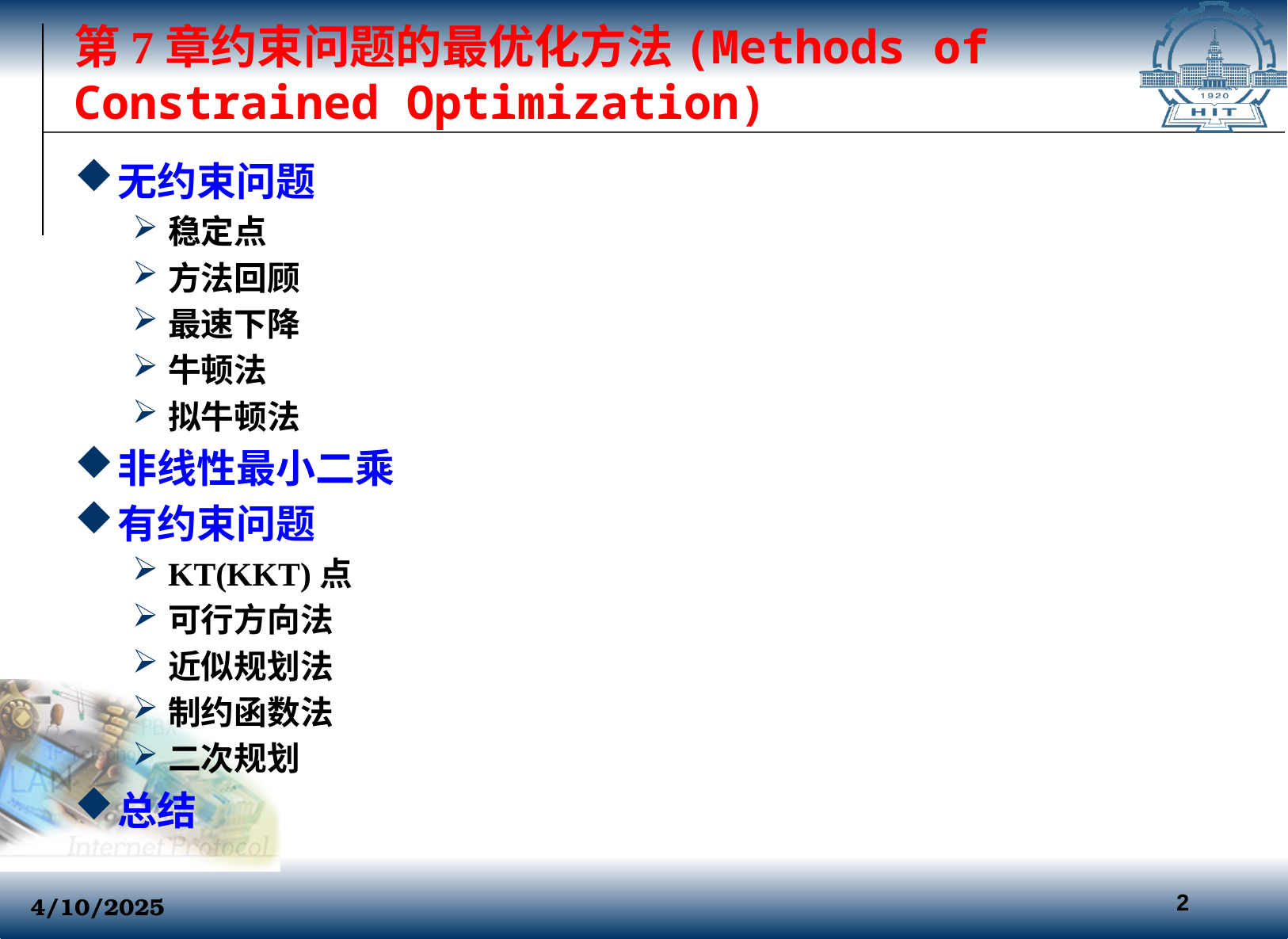

# 第7章约束问题的最优化方法(Methods of Constrained Optimization)
无约束问题
稳定点
方法回顾
最速下降
牛顿法
拟牛顿法
非线性最小二乘
有约束问题
KT(KKT)点
可行方向法
近似规划法
制约函数法
二次规划
总结